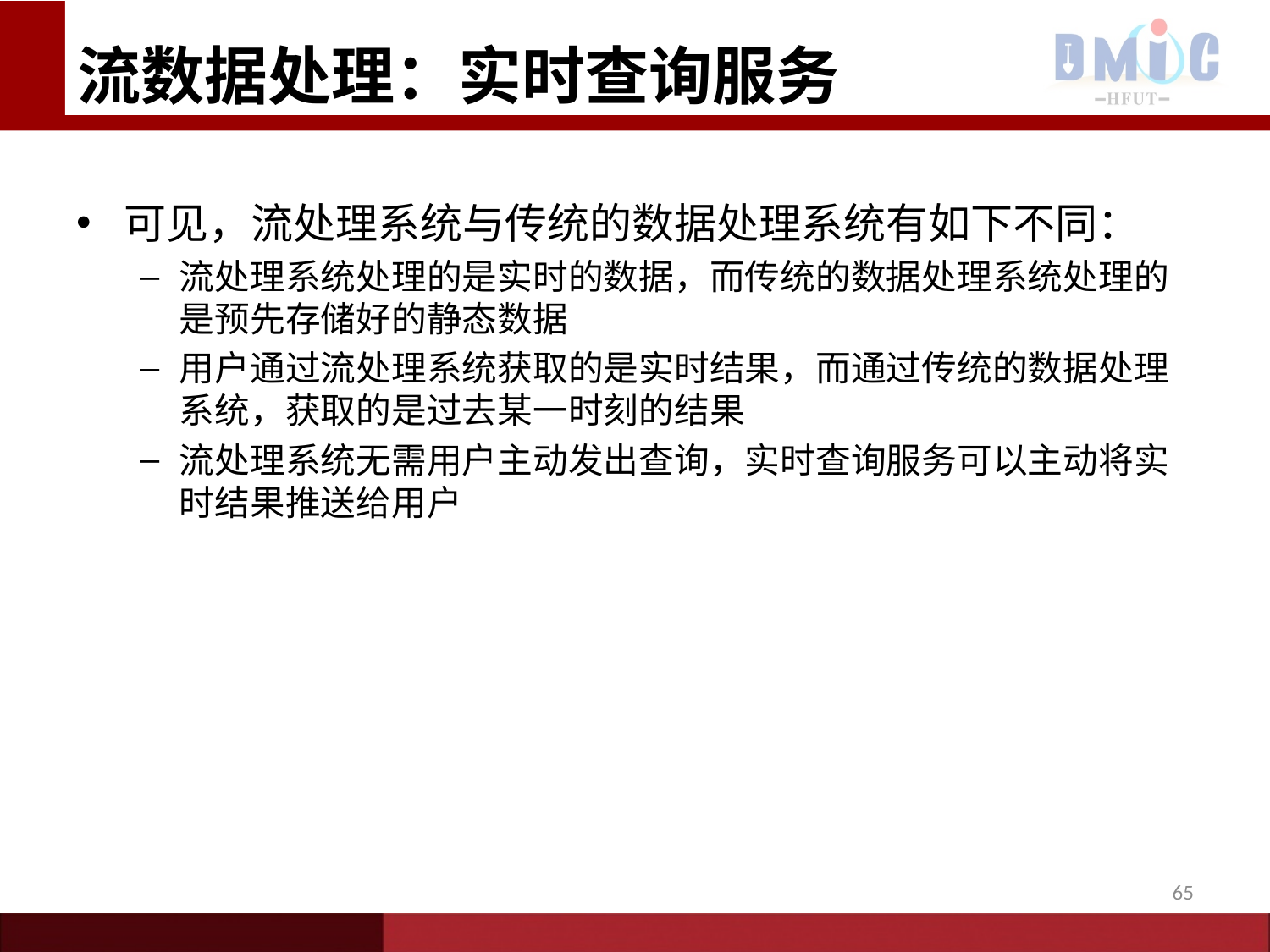

流数据处理：实时查询服务
# 可见，流处理系统与传统的数据处理系统有如下不同：
流处理系统处理的是实时的数据，而传统的数据处理系统处理的是预先存储好的静态数据
用户通过流处理系统获取的是实时结果，而通过传统的数据处理系统，获取的是过去某一时刻的结果
流处理系统无需用户主动发出查询，实时查询服务可以主动将实时结果推送给用户
65